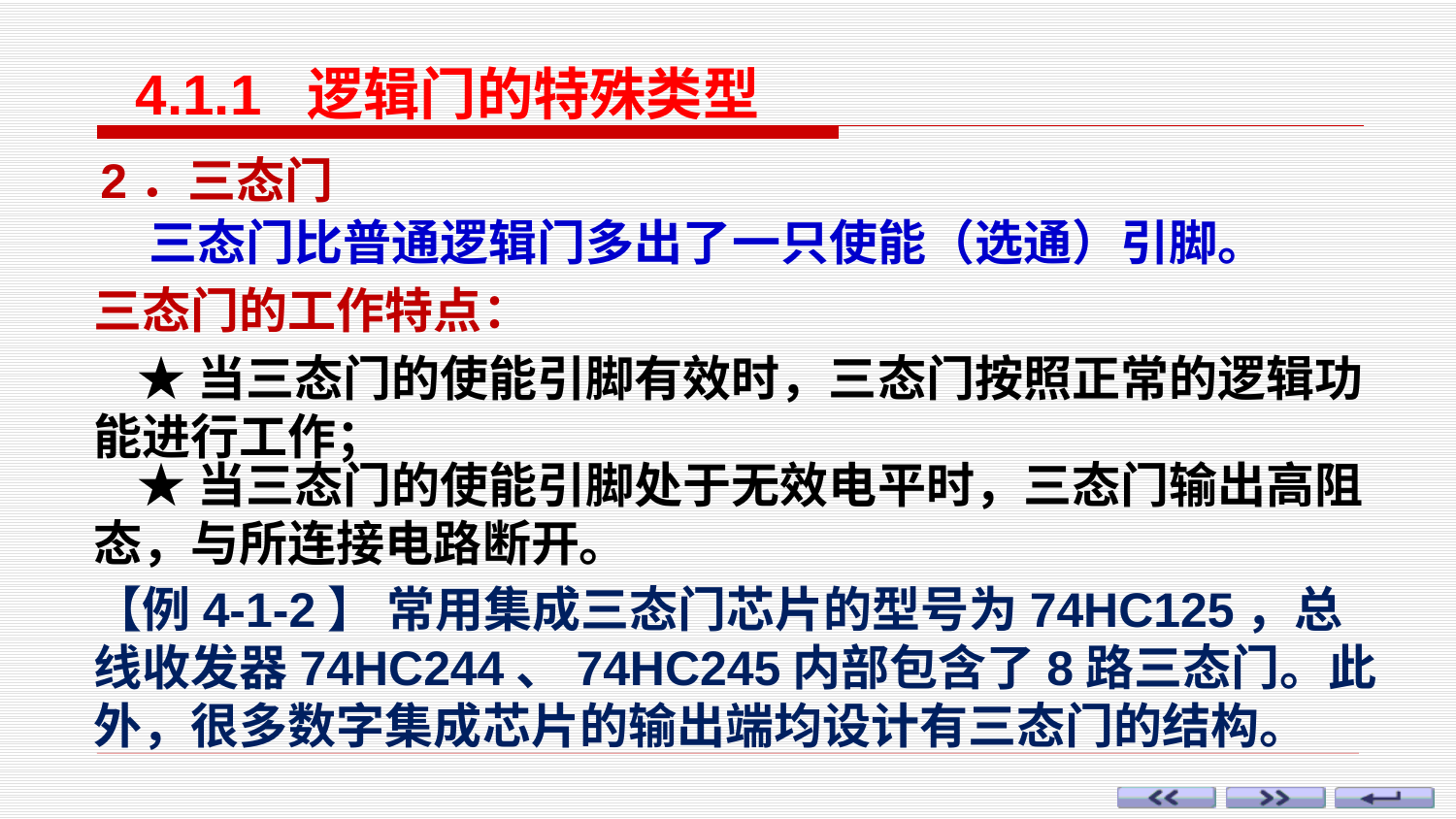

4.1.1  逻辑门的特殊类型
2．三态门
    三态门比普通逻辑门多出了一只使能（选通）引脚。
三态门的工作特点：
    ★当三态门的使能引脚有效时，三态门按照正常的逻辑功能进行工作；
    ★当三态门的使能引脚处于无效电平时，三态门输出高阻态，与所连接电路断开。
【例4-1-2】 常用集成三态门芯片的型号为74HC125，总线收发器74HC244、74HC245内部包含了8路三态门。此外，很多数字集成芯片的输出端均设计有三态门的结构。